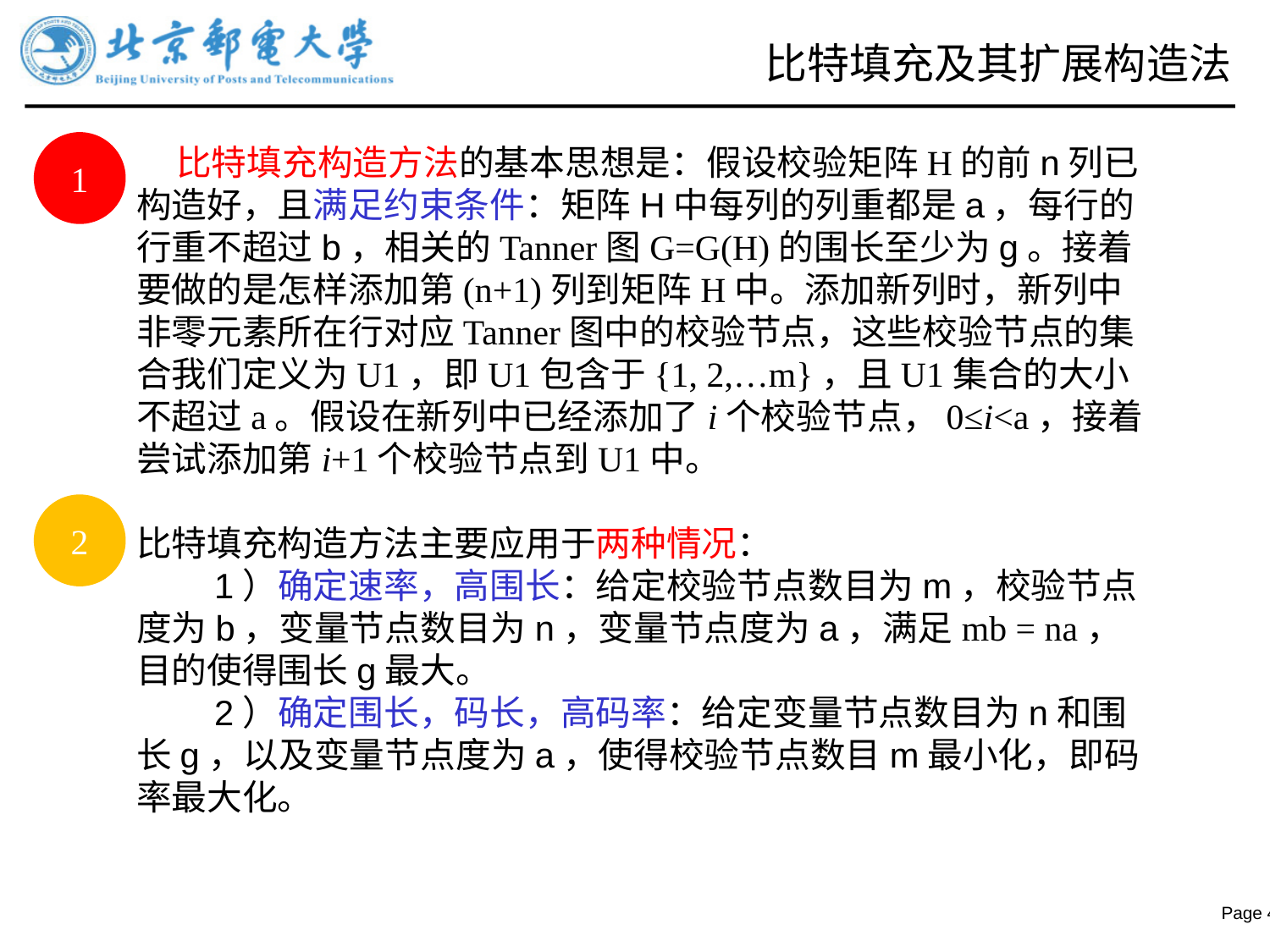

# 比特填充及其扩展构造法
    比特填充构造方法的基本思想是：假设校验矩阵H的前n列已构造好，且满足约束条件：矩阵H中每列的列重都是a，每行的行重不超过b，相关的Tanner图G=G(H)的围长至少为g。接着要做的是怎样添加第(n+1)列到矩阵H中。添加新列时，新列中非零元素所在行对应Tanner图中的校验节点，这些校验节点的集合我们定义为U1，即U1包含于{1, 2,…m}，且U1集合的大小不超过a。假设在新列中已经添加了i个校验节点，0≤i<a，接着尝试添加第i+1个校验节点到U1中。

比特填充构造方法主要应用于两种情况：
        1）确定速率，高围长：给定校验节点数目为m，校验节点度为b，变量节点数目为n，变量节点度为a，满足mb = na，目的使得围长g最大。
        2）确定围长，码长，高码率：给定变量节点数目为n和围长g，以及变量节点度为a，使得校验节点数目m最小化，即码率最大化。

1
2